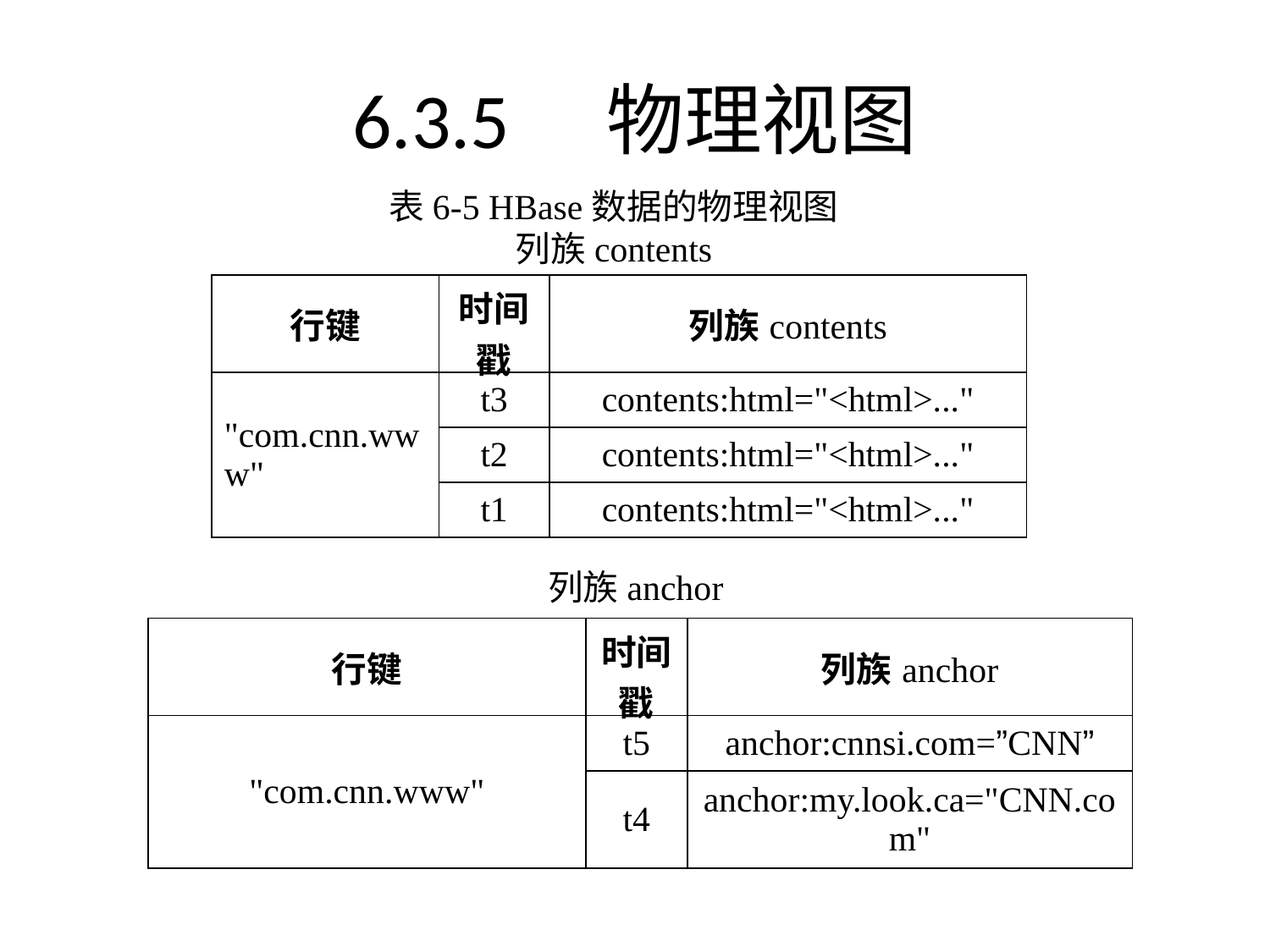

# 6.3.5	物理视图
表6-5 HBase数据的物理视图
列族contents
| 行键 | 时间戳 | 列族contents |
| --- | --- | --- |
| "com.cnn.www" | t3 | contents:html="<html>..." |
|  | t2 | contents:html="<html>..." |
|  | t1 | contents:html="<html>..." |
列族anchor
| 行键 | 时间戳 | 列族anchor |
| --- | --- | --- |
| "com.cnn.www" | t5 | anchor:cnnsi.com=”CNN” |
|  | t4 | anchor:my.look.ca="CNN.com" |